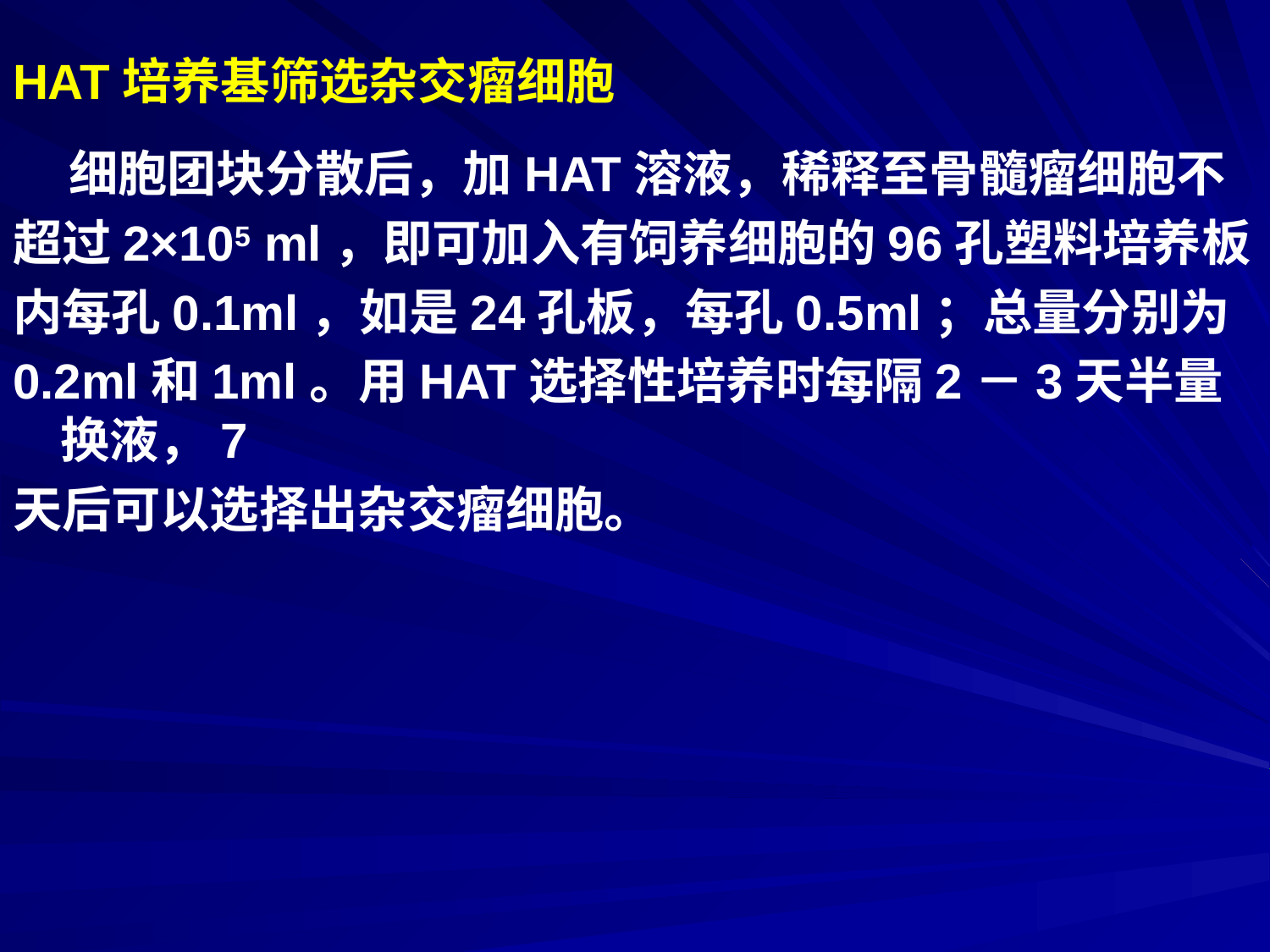

# HAT培养基筛选杂交瘤细胞
    细胞团块分散后，加HAT溶液，稀释至骨髓瘤细胞不
超过2×105 ml，即可加入有饲养细胞的96孔塑料培养板
内每孔0.1ml，如是24孔板，每孔0.5ml；总量分别为
0.2ml和1ml。用HAT选择性培养时每隔2－3天半量换液，7
天后可以选择出杂交瘤细胞。